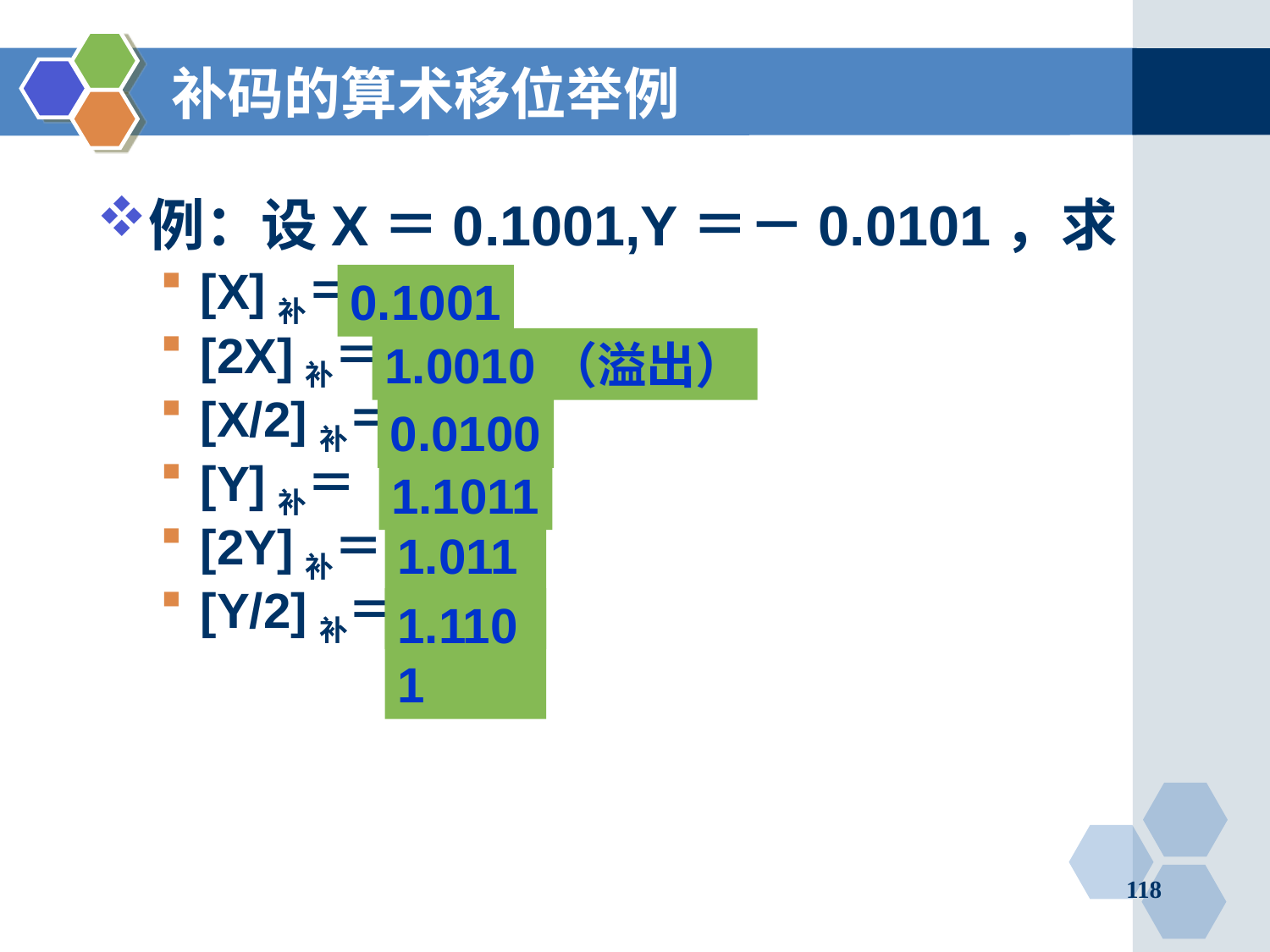

# 补码的算术移位举例
例：设X＝0.1001,Y＝－0.0101，求
[X]补＝   ？
[2X]补＝ ？
[X/2]补＝？
[Y]补＝   ？
[2Y]补＝ ？
[Y/2]补＝？
0.1001
1.0010（溢出）
0.0100

1.1011
1.0110
1.1101
118